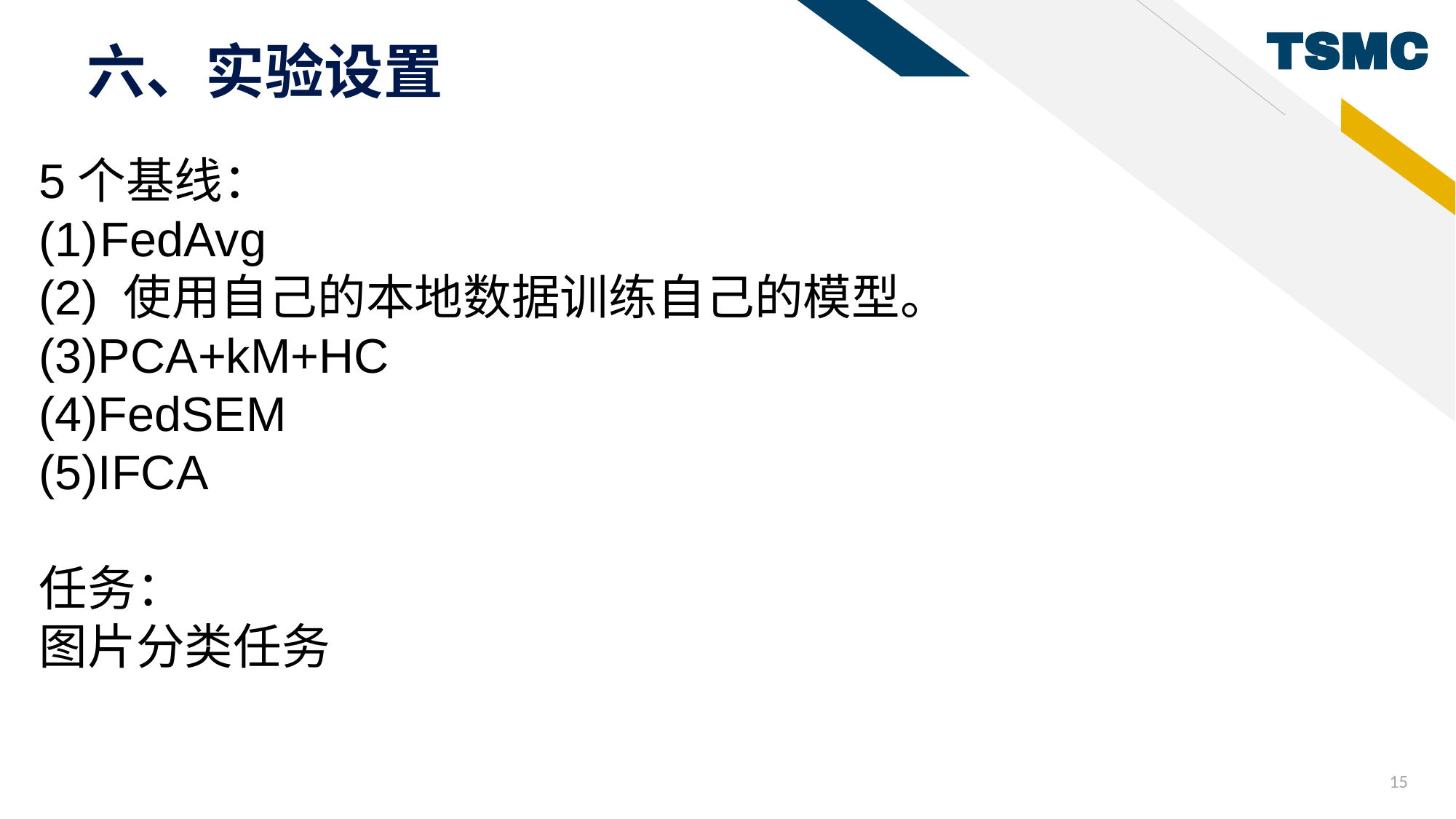

# 六、实验设置
5个基线：
FedAvg
(2) 使用自己的本地数据训练自己的模型。
(3)PCA+kM+HC
(4)FedSEM
(5)IFCA

任务：
图片分类任务
15